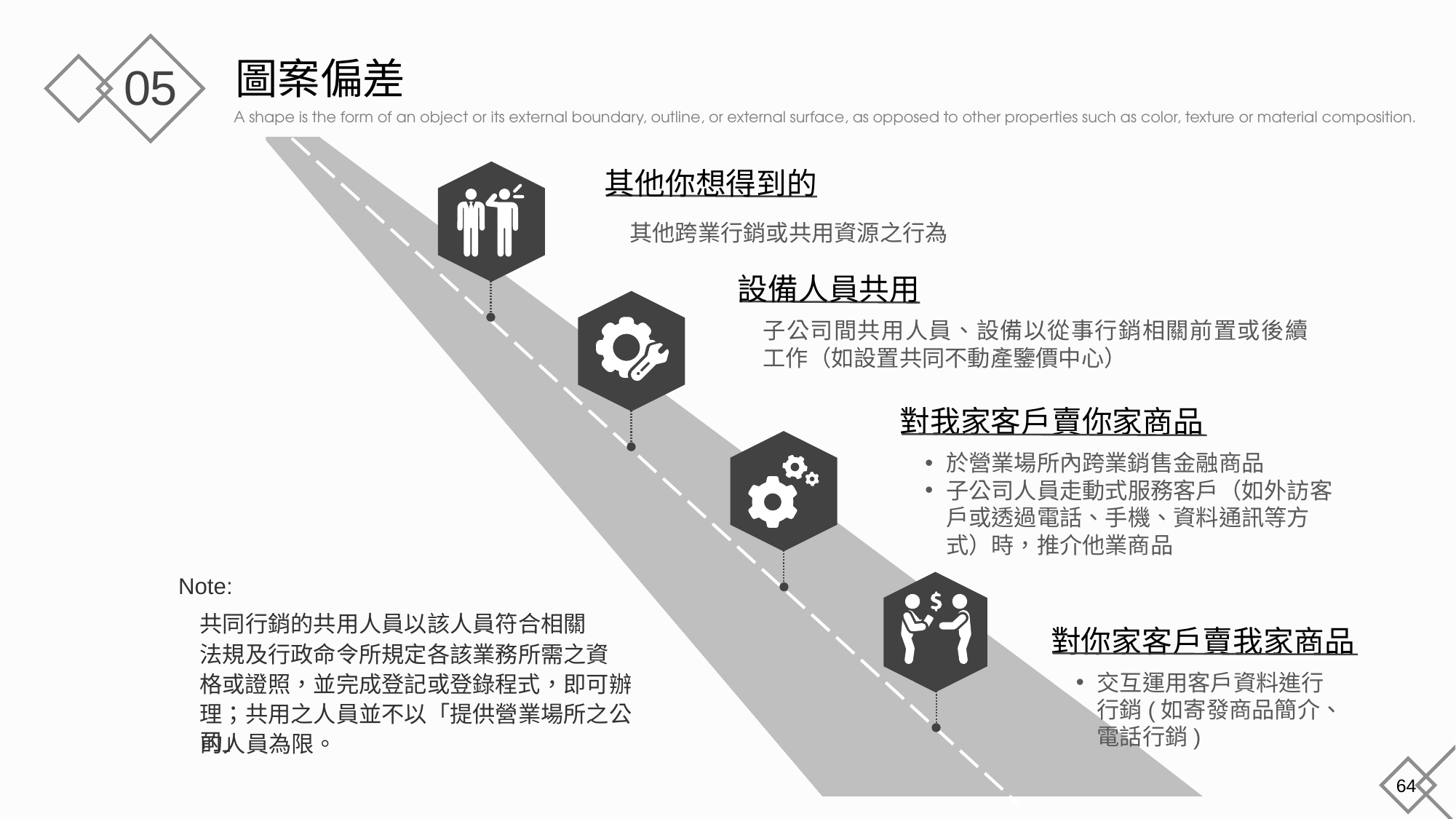

# 圖案偏差

其他你想得到的
其他跨業行銷或共用資源之行為

設備人員共用
子公司間共用人員、設備以從事行銷相關前置或後續工作（如設置共同不動產鑒價中心）

對我家客戶賣你家商品
於營業場所內跨業銷售金融商品
子公司人員走動式服務客戶（如外訪客戶或透過電話、手機、資料通訊等方式）時，推介他業商品

Note:
共同行銷的共用人員以該人員符合相關
法規及行政命令所規定各該業務所需之資
格或證照，並完成登記或登錄程式，即可辦
理；共用之人員並不以「提供營業場所之公司」
的人員為限。

對你家客戶賣我家商品

交互運用客戶資料進行行銷(如寄發商品簡介、電話行銷)
64